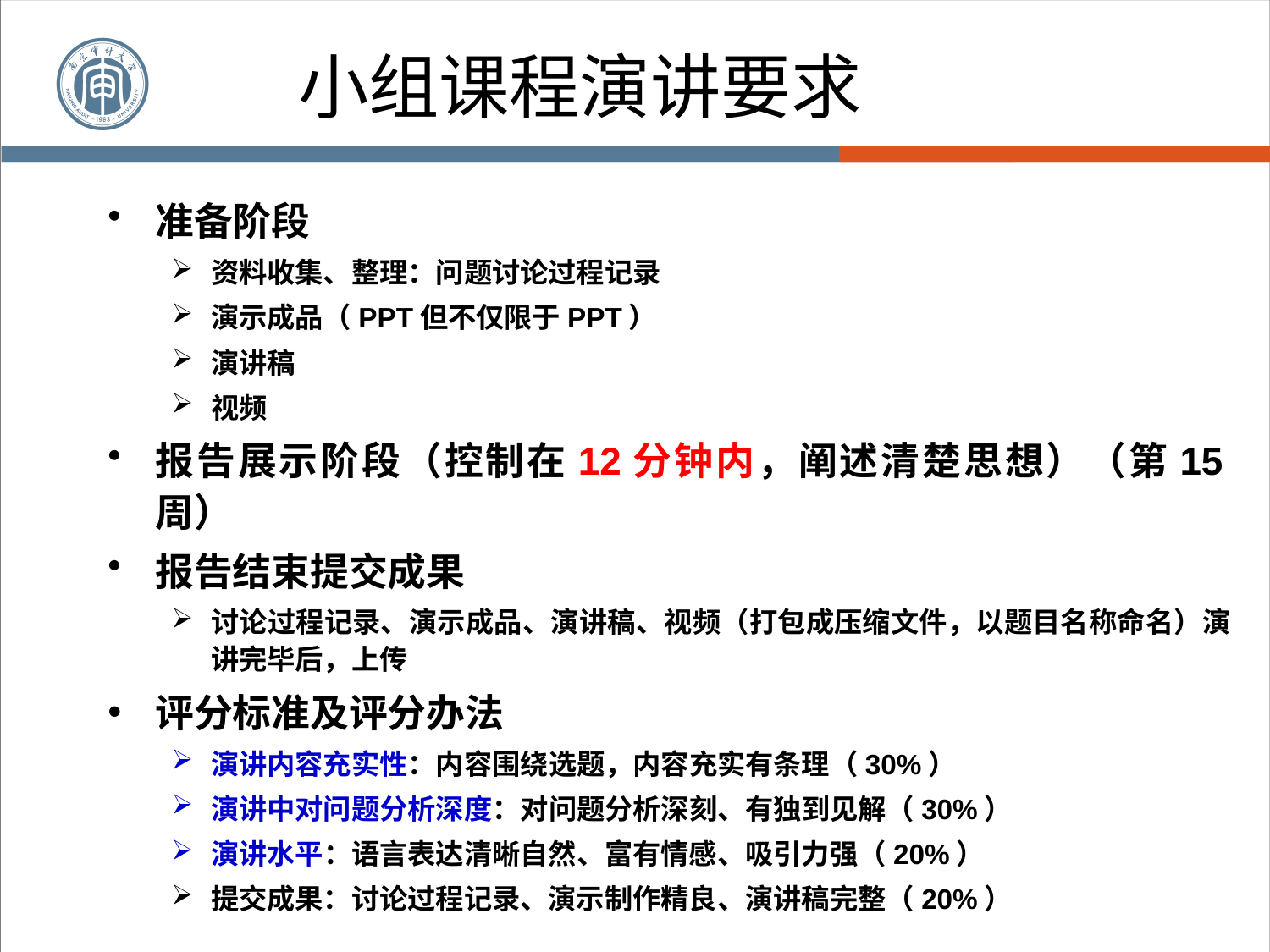

# 小组课程演讲要求
准备阶段
资料收集、整理：问题讨论过程记录
演示成品（PPT但不仅限于PPT）
演讲稿
视频
报告展示阶段（控制在12分钟内，阐述清楚思想）（第15周）
报告结束提交成果
讨论过程记录、演示成品、演讲稿、视频（打包成压缩文件，以题目名称命名）演讲完毕后，上传
评分标准及评分办法
演讲内容充实性：内容围绕选题，内容充实有条理（30%）
演讲中对问题分析深度：对问题分析深刻、有独到见解（30%）
演讲水平：语言表达清晰自然、富有情感、吸引力强（20%）
提交成果：讨论过程记录、演示制作精良、演讲稿完整（20%）